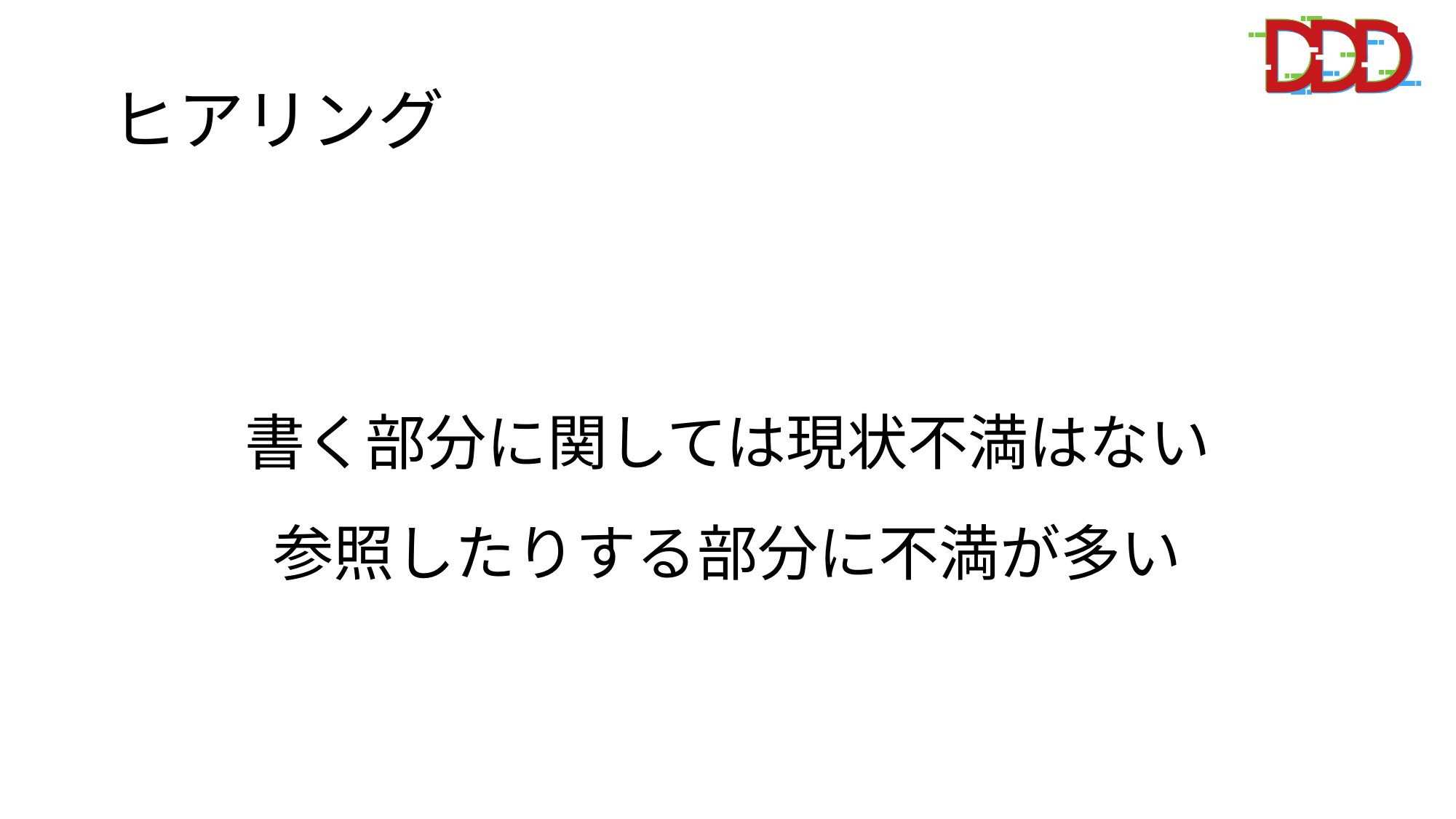

# ヒアリング
書く部分に関しては現状不満はない
参照したりする部分に不満が多い